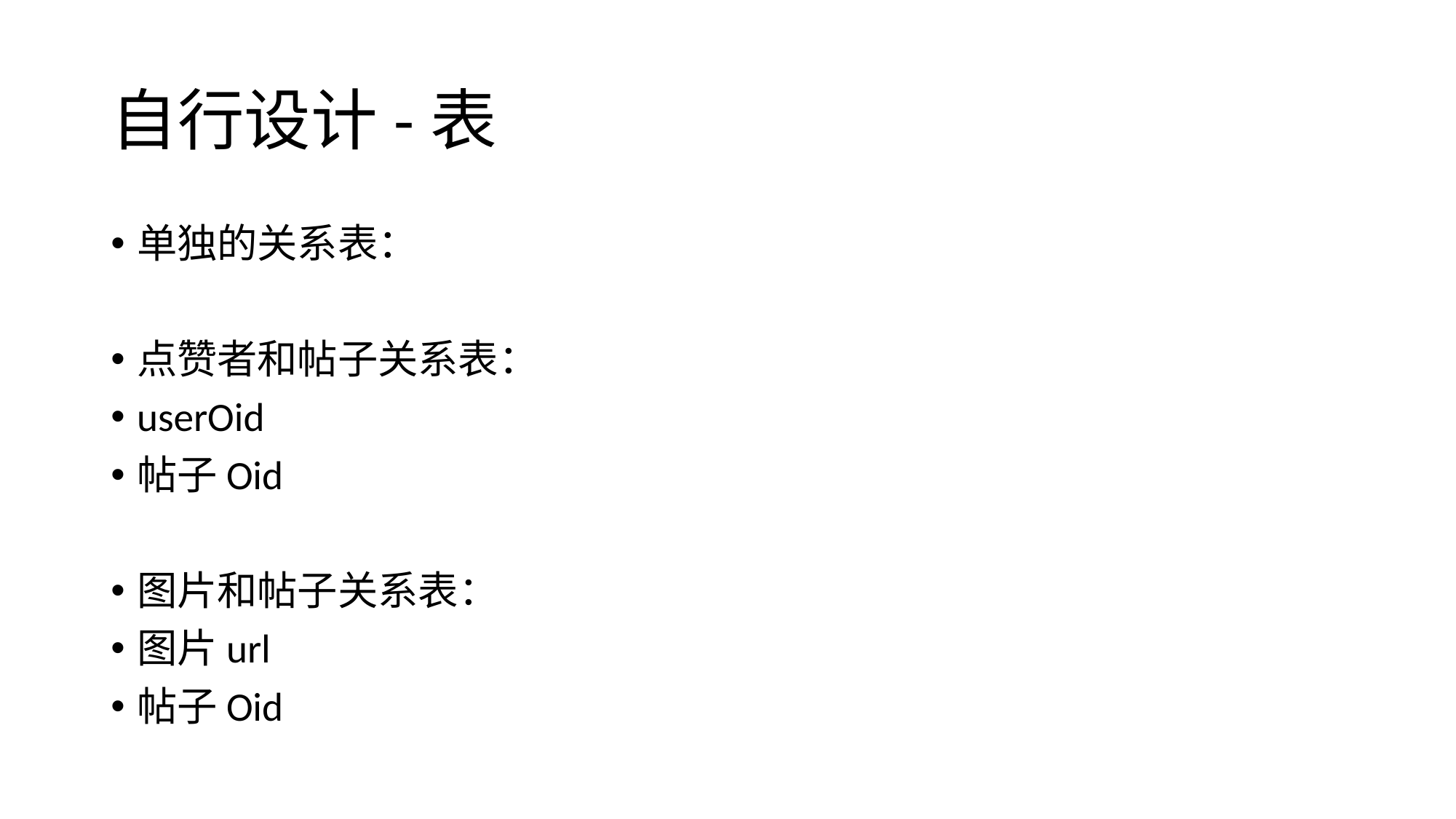

# 自行设计-表
单独的关系表：

点赞者和帖子关系表：
userOid
帖子Oid

图片和帖子关系表：
图片url
帖子Oid